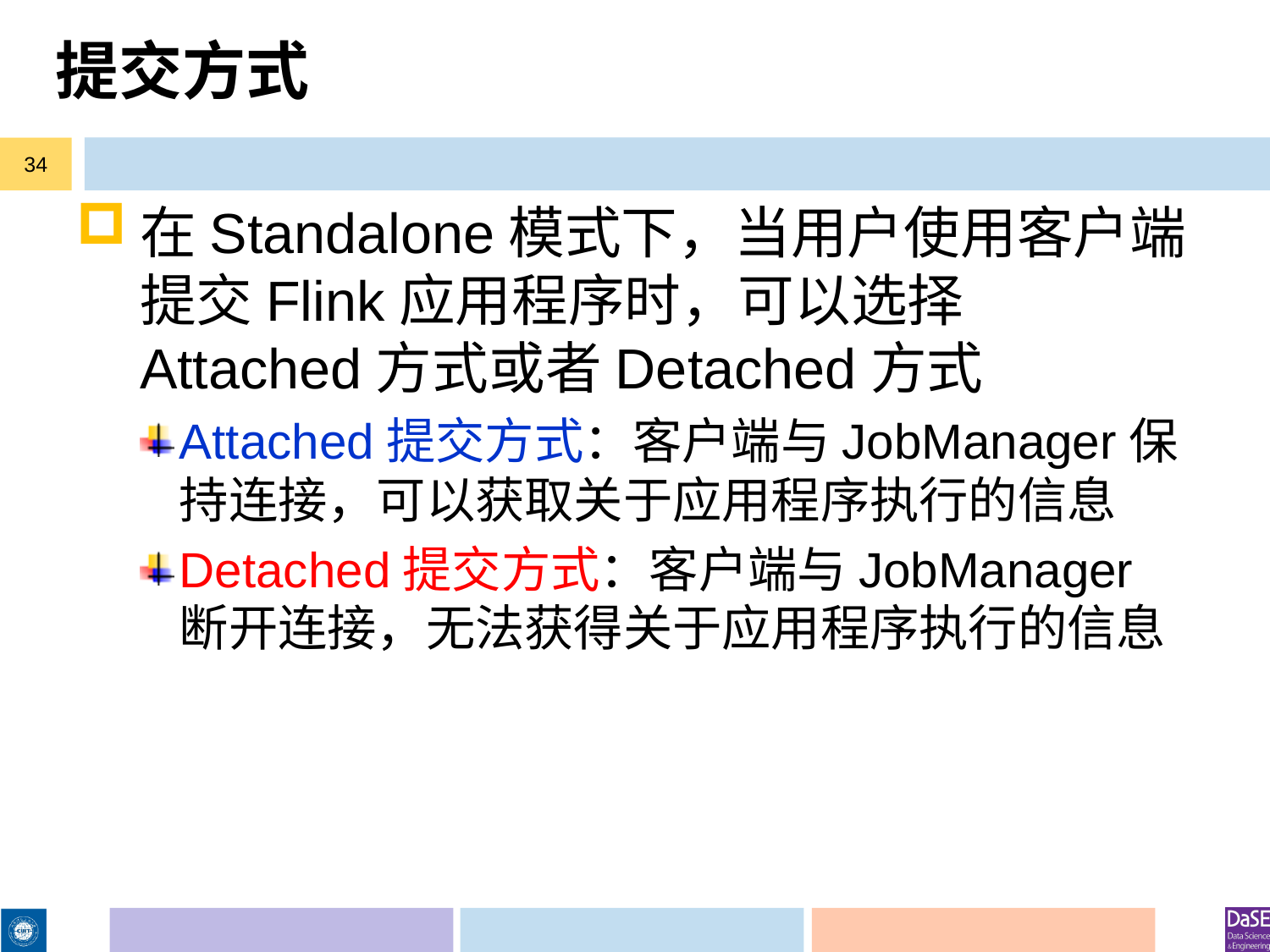

# 提交方式
34
在Standalone模式下，当用户使用客户端提交Flink应用程序时，可以选择Attached方式或者Detached方式
Attached提交方式：客户端与JobManager保持连接，可以获取关于应用程序执行的信息
Detached提交方式：客户端与JobManager断开连接，无法获得关于应用程序执行的信息